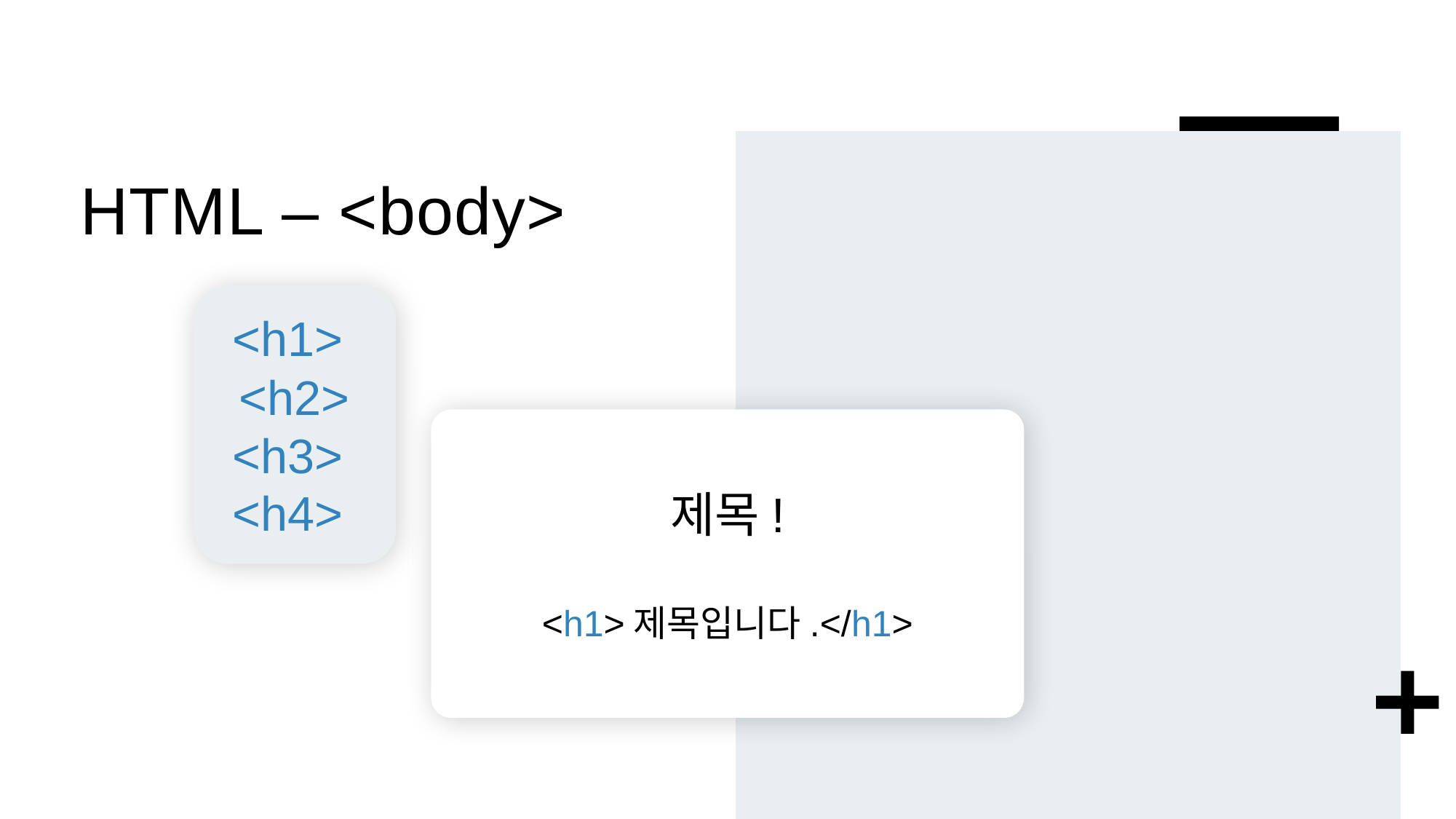

# HTML – <body>
<h1>
<h2> <h3>
<h4>
제목!

<h1>제목입니다.</h1>